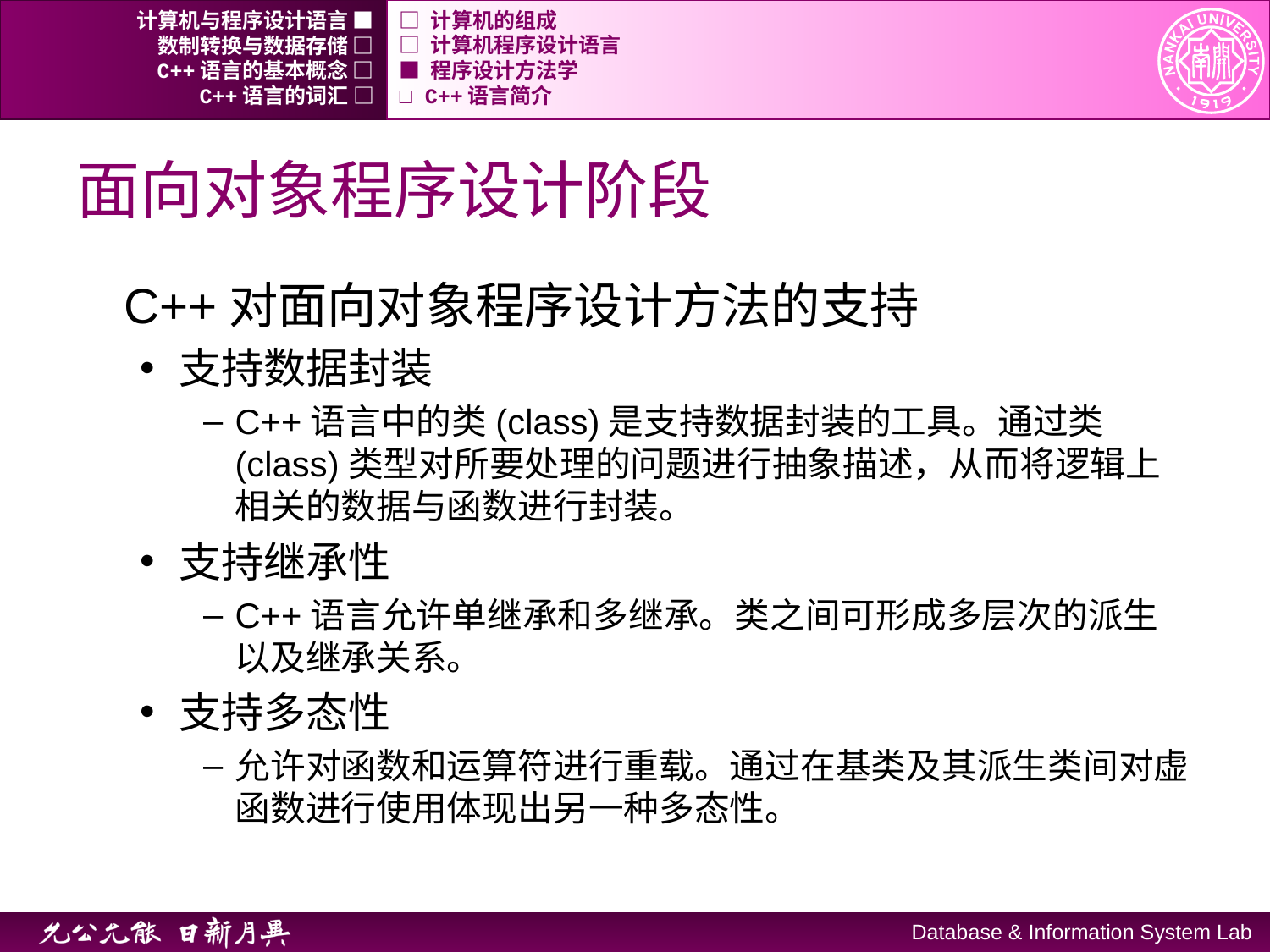

计算机与程序设计语言 ■
□ 计算机的组成
数制转换与数据存储 □
□ 计算机程序设计语言
C++语言的基本概念 □
■ 程序设计方法学
C++语言的词汇 □
□ C++语言简介
# 面向对象程序设计阶段
C++对面向对象程序设计方法的支持
支持数据封装
C++语言中的类(class)是支持数据封装的工具。通过类(class)类型对所要处理的问题进行抽象描述，从而将逻辑上相关的数据与函数进行封装。
支持继承性
C++语言允许单继承和多继承。类之间可形成多层次的派生以及继承关系。
支持多态性
允许对函数和运算符进行重载。通过在基类及其派生类间对虚函数进行使用体现出另一种多态性。